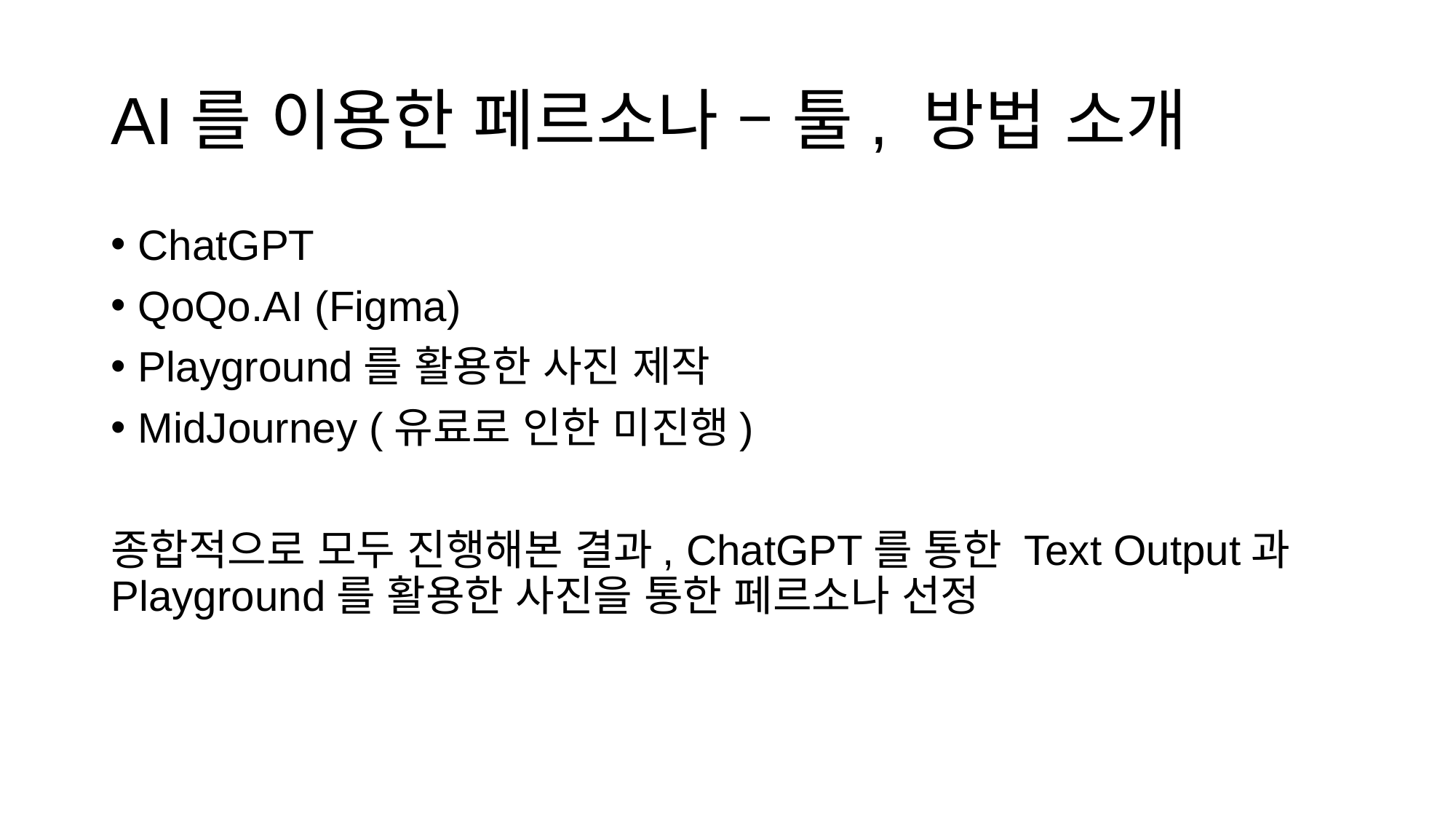

# AI를 이용한 페르소나 – 툴, 방법 소개
ChatGPT
QoQo.AI (Figma)
Playground를 활용한 사진 제작
MidJourney (유료로 인한 미진행)

종합적으로 모두 진행해본 결과, ChatGPT를 통한 Text Output과 Playground를 활용한 사진을 통한 페르소나 선정